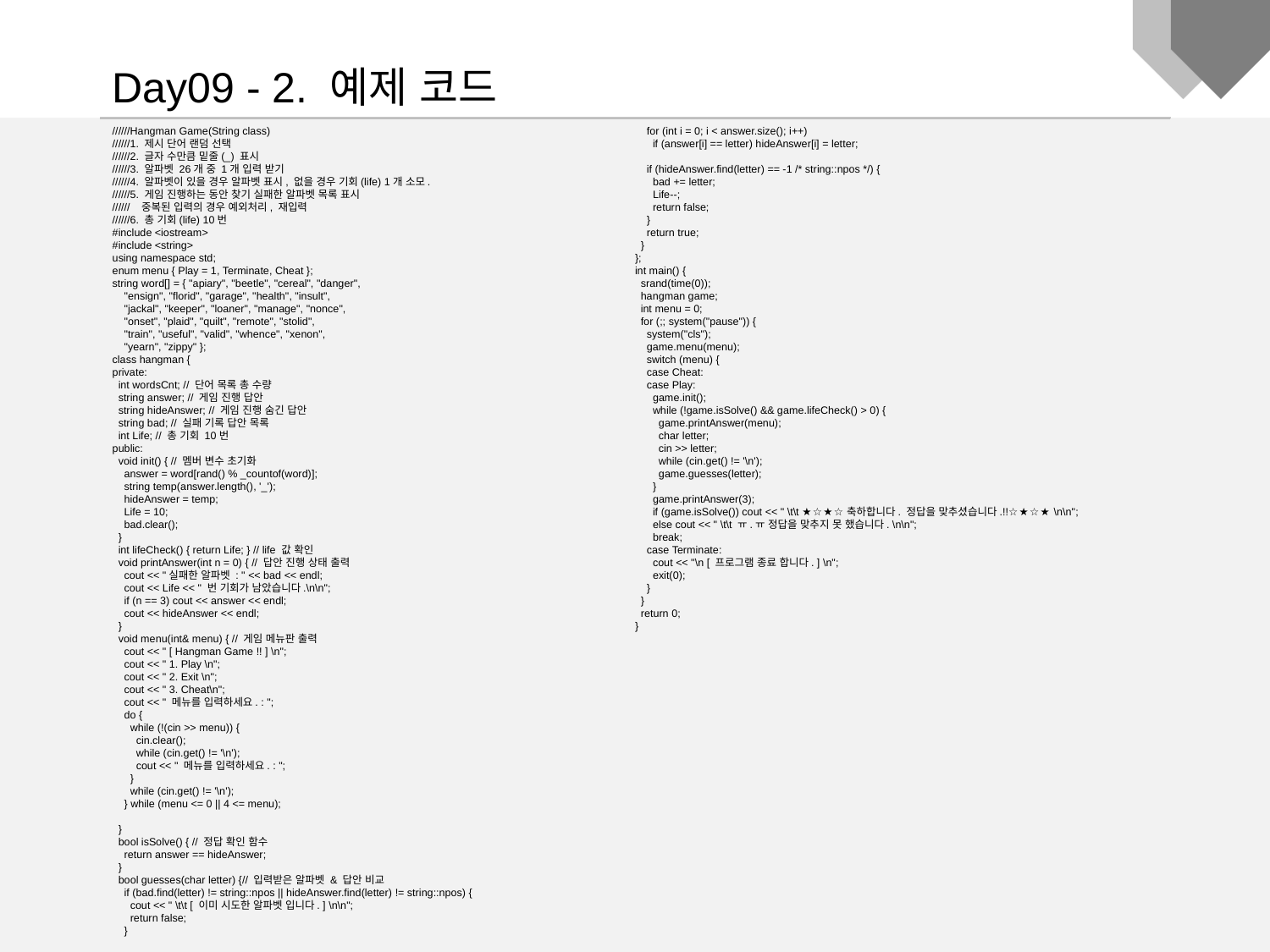

Day09 - 2. 예제 코드
//////Hangman Game(String class)
//////1. 제시 단어 랜덤 선택
//////2. 글자 수만큼 밑줄(_) 표시
//////3. 알파벳 26개 중 1개 입력 받기
//////4. 알파벳이 있을 경우 알파벳 표시, 없을 경우 기회(life) 1개 소모.
//////5. 게임 진행하는 동안 찾기 실패한 알파벳 목록 표시
//////   중복된 입력의 경우 예외처리, 재입력
//////6. 총 기회(life) 10번
#include <iostream>
#include <string>
using namespace std;
enum menu { Play = 1, Terminate, Cheat };
string word[] = { "apiary", "beetle", "cereal", "danger",
    "ensign", "florid", "garage", "health", "insult",
    "jackal", "keeper", "loaner", "manage", "nonce",
    "onset", "plaid", "quilt", "remote", "stolid",
    "train", "useful", "valid", "whence", "xenon",
    "yearn", "zippy" };
class hangman {
private:
  int wordsCnt; // 단어 목록 총 수량
  string answer; // 게임 진행 답안
  string hideAnswer; // 게임 진행 숨긴 답안
  string bad; // 실패 기록 답안 목록
  int Life; // 총 기회 10번
public:
  void init() { // 멤버 변수 초기화
    answer = word[rand() % _countof(word)];
    string temp(answer.length(), '_');
    hideAnswer = temp;
    Life = 10;
    bad.clear();
  }
  int lifeCheck() { return Life; } // life 값 확인
  void printAnswer(int n = 0) { // 답안 진행 상태 출력
    cout << "실패한 알파벳 : " << bad << endl;
    cout << Life << " 번 기회가 남았습니다.\n\n";
    if (n == 3) cout << answer << endl;
    cout << hideAnswer << endl;
  }
  void menu(int& menu) { // 게임 메뉴판 출력
    cout << " [ Hangman Game !! ] \n";
    cout << " 1. Play \n";
    cout << " 2. Exit \n";
    cout << " 3. Cheat\n";
    cout << " 메뉴를 입력하세요. : ";
    do {
      while (!(cin >> menu)) {
        cin.clear();
        while (cin.get() != '\n');
        cout << " 메뉴를 입력하세요. : ";
      }
      while (cin.get() != '\n');
    } while (menu <= 0 || 4 <= menu);

  }
  bool isSolve() { // 정답 확인 함수
    return answer == hideAnswer;
  }
  bool guesses(char letter) {// 입력받은 알파벳 & 답안 비교
    if (bad.find(letter) != string::npos || hideAnswer.find(letter) != string::npos) {
      cout << " \t\t [ 이미 시도한 알파벳 입니다. ] \n\n";
      return false;
    }

    for (int i = 0; i < answer.size(); i++)
      if (answer[i] == letter) hideAnswer[i] = letter;

    if (hideAnswer.find(letter) == -1 /* string::npos */) {
      bad += letter;
      Life--;
      return false;
    }
    return true;
  }
};
int main() {
  srand(time(0));
  hangman game;
  int menu = 0;
  for (;; system("pause")) {
    system("cls");
    game.menu(menu);
    switch (menu) {
    case Cheat:
    case Play:
      game.init();
      while (!game.isSolve() && game.lifeCheck() > 0) {
        game.printAnswer(menu);
        char letter;
        cin >> letter;
        while (cin.get() != '\n');
        game.guesses(letter);
      }
      game.printAnswer(3);
      if (game.isSolve()) cout << " \t\t ★☆★☆축하합니다. 정답을 맞추셨습니다.!!☆★☆★ \n\n";
      else cout << " \t\t ㅠ.ㅠ 정답을 맞추지 못 했습니다. \n\n";
      break;
    case Terminate:
      cout << "\n [ 프로그램 종료 합니다. ] \n";
      exit(0);
    }
  }
  return 0;
}